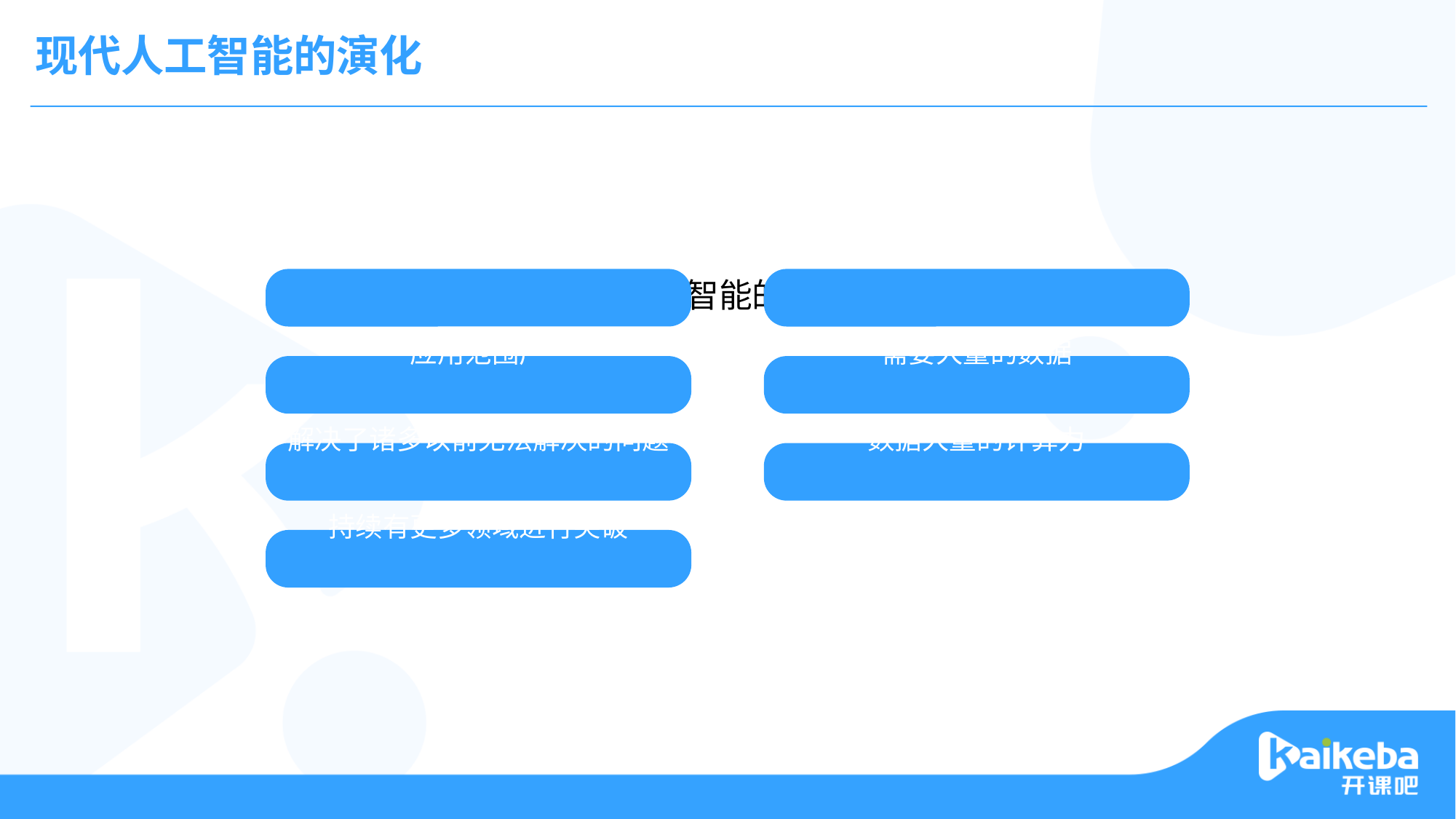

现代人工智能的演化
目前人工智能的特点

应用范围广
需要大量的数据

解决了诸多以前无法解决的问题
数据大量的计算力

持续有更多领域进行突破
经典的方法同时也占据着重要位置

深度学习是主角